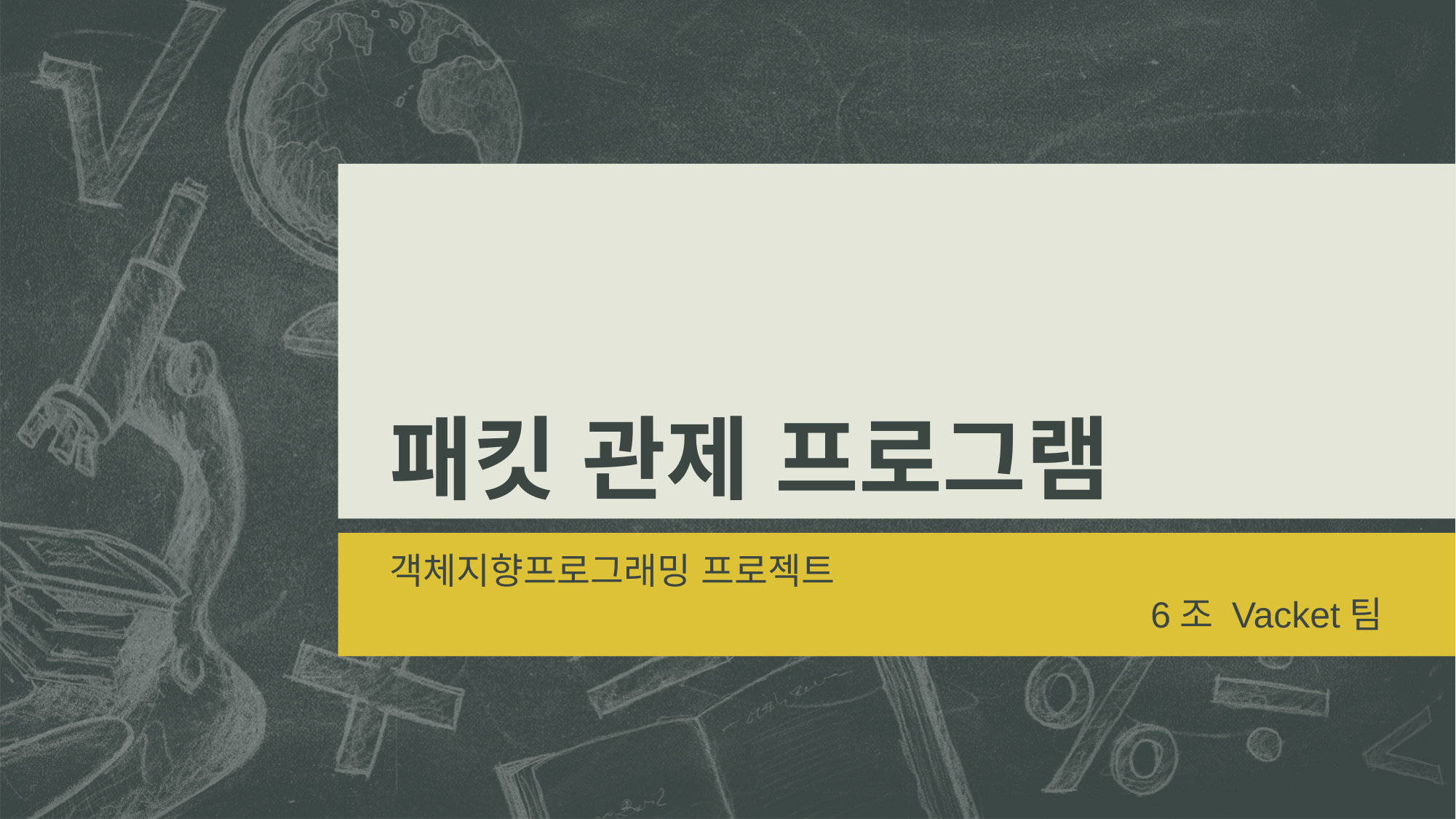

# 패킷 관제 프로그램
객체지향프로그래밍 프로젝트
6조 Vacket팀